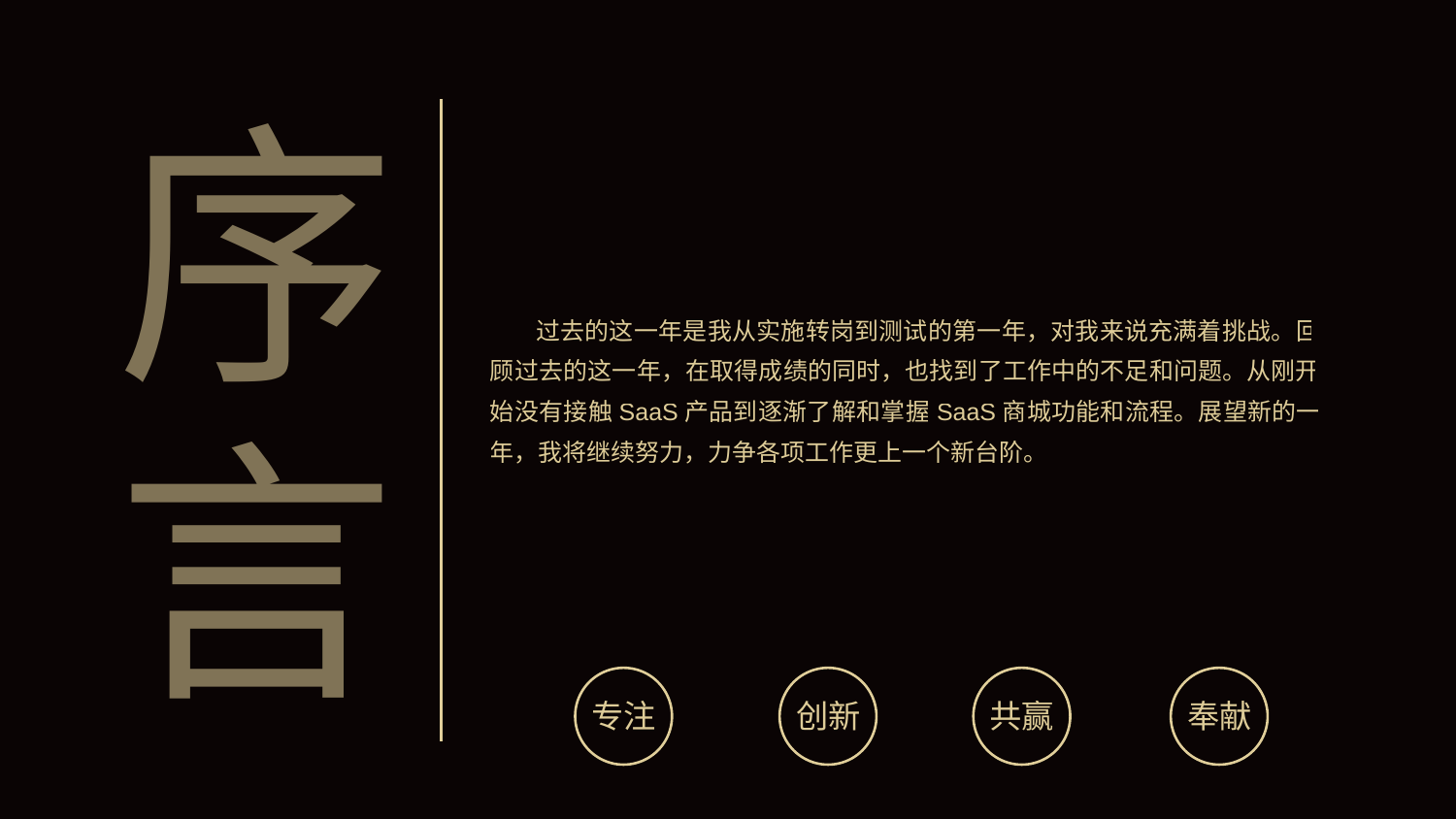

序

       过去的这一年是我从实施转岗到测试的第一年，对我来说充满着挑战。回顾过去的这一年，在取得成绩的同时，也找到了工作中的不足和问题。从刚开始没有接触SaaS产品到逐渐了解和掌握SaaS商城功能和流程。展望新的一年，我将继续努力，力争各项工作更上一个新台阶。

言

创新

共赢

奉献

专注